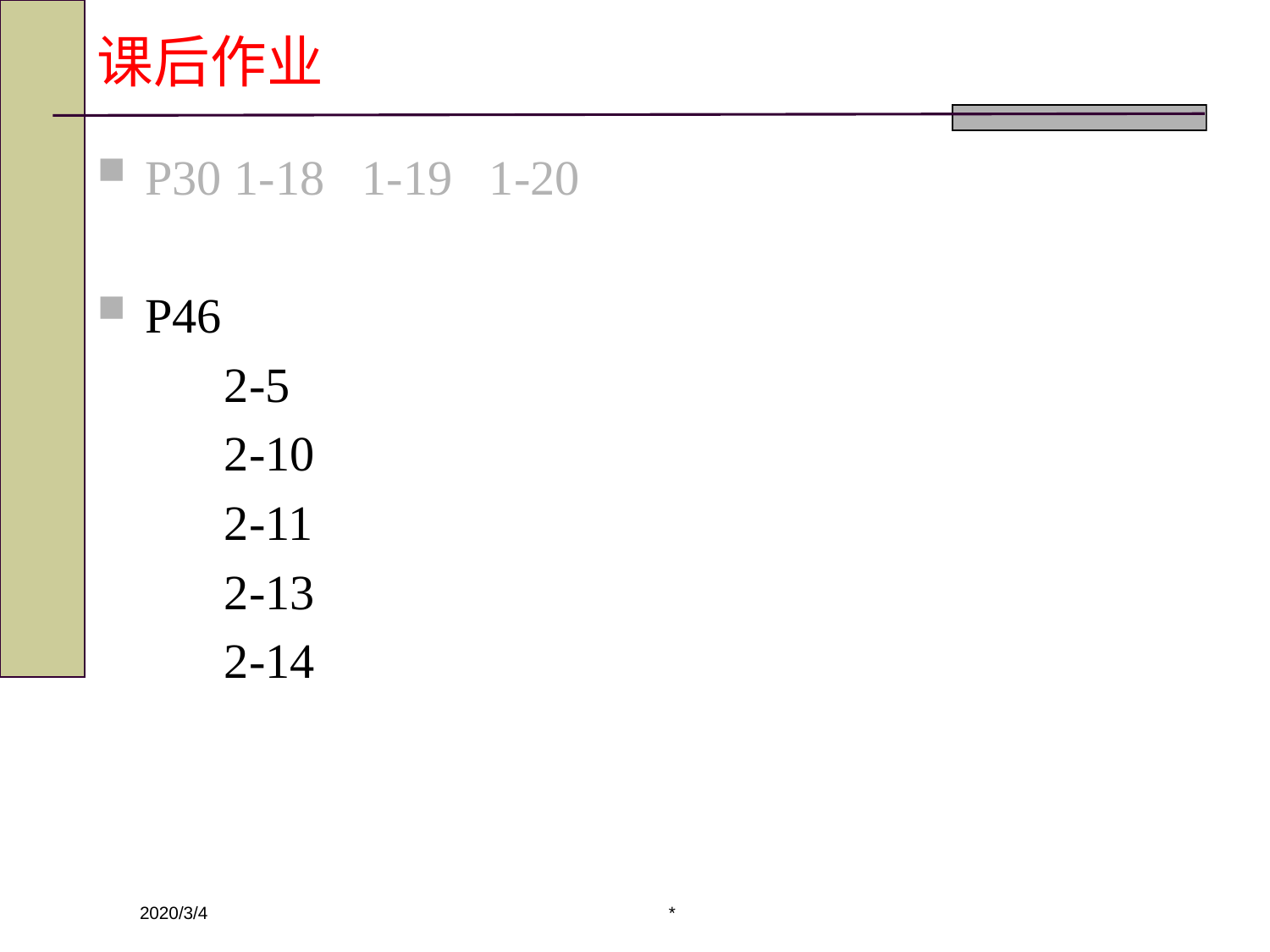

# 课后作业
P30 1-18   1-19   1-20

P46
	2-5
	2-10
	2-11
	2-13
	2-14
*
2020/3/4